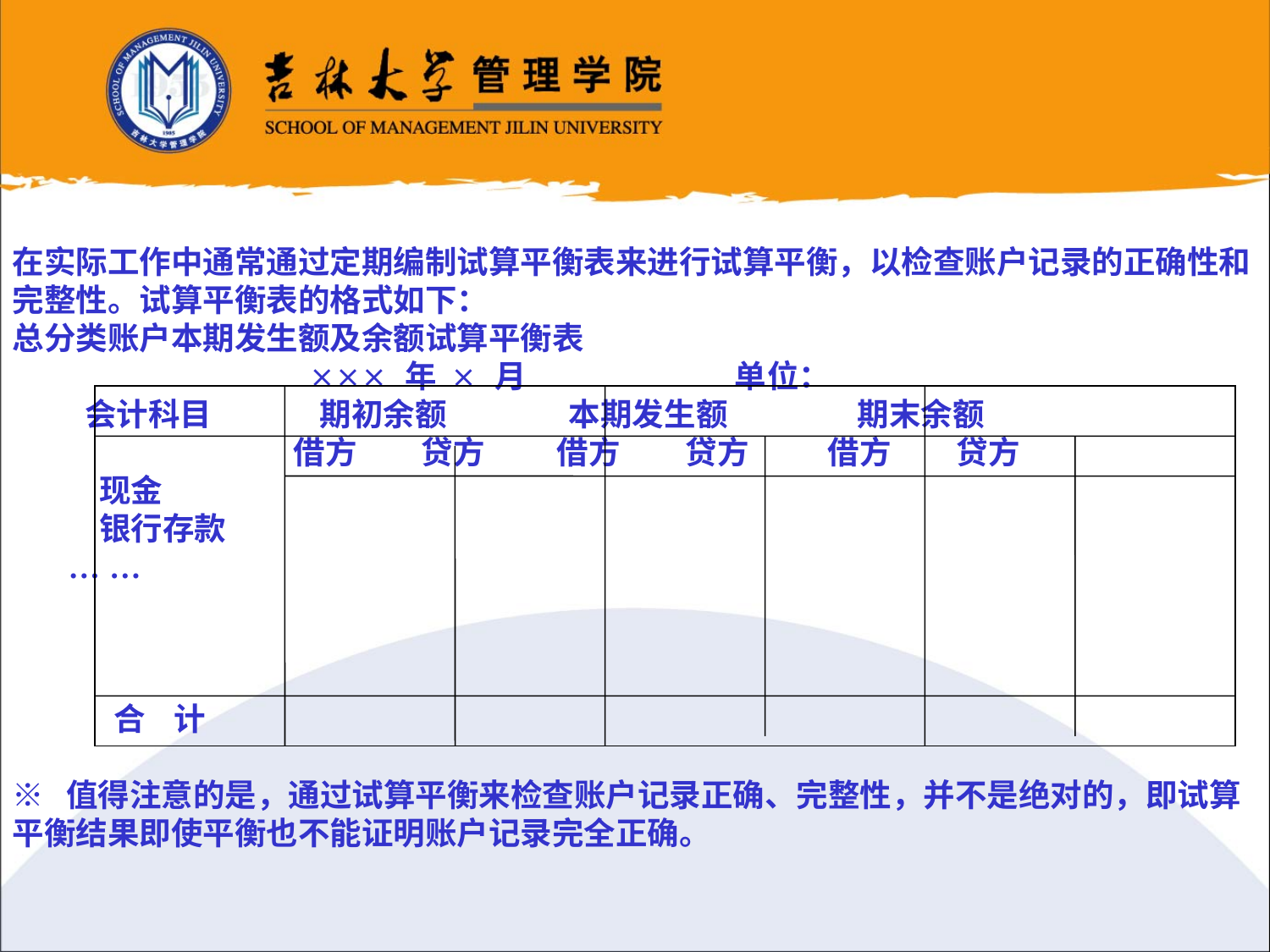

在实际工作中通常通过定期编制试算平衡表来进行试算平衡，以检查账户记录的正确性和完整性。试算平衡表的格式如下：
总分类账户本期发生额及余额试算平衡表
                                ××× 年 × 月                             单位：
         会计科目               期初余额                 本期发生额                  期末余额
                                      借方         贷方          借方         贷方           借方         贷方
           现金
           银行存款
      … …

             合    计

※  值得注意的是，通过试算平衡来检查账户记录正确、完整性，并不是绝对的，即试算平衡结果即使平衡也不能证明账户记录完全正确。

57